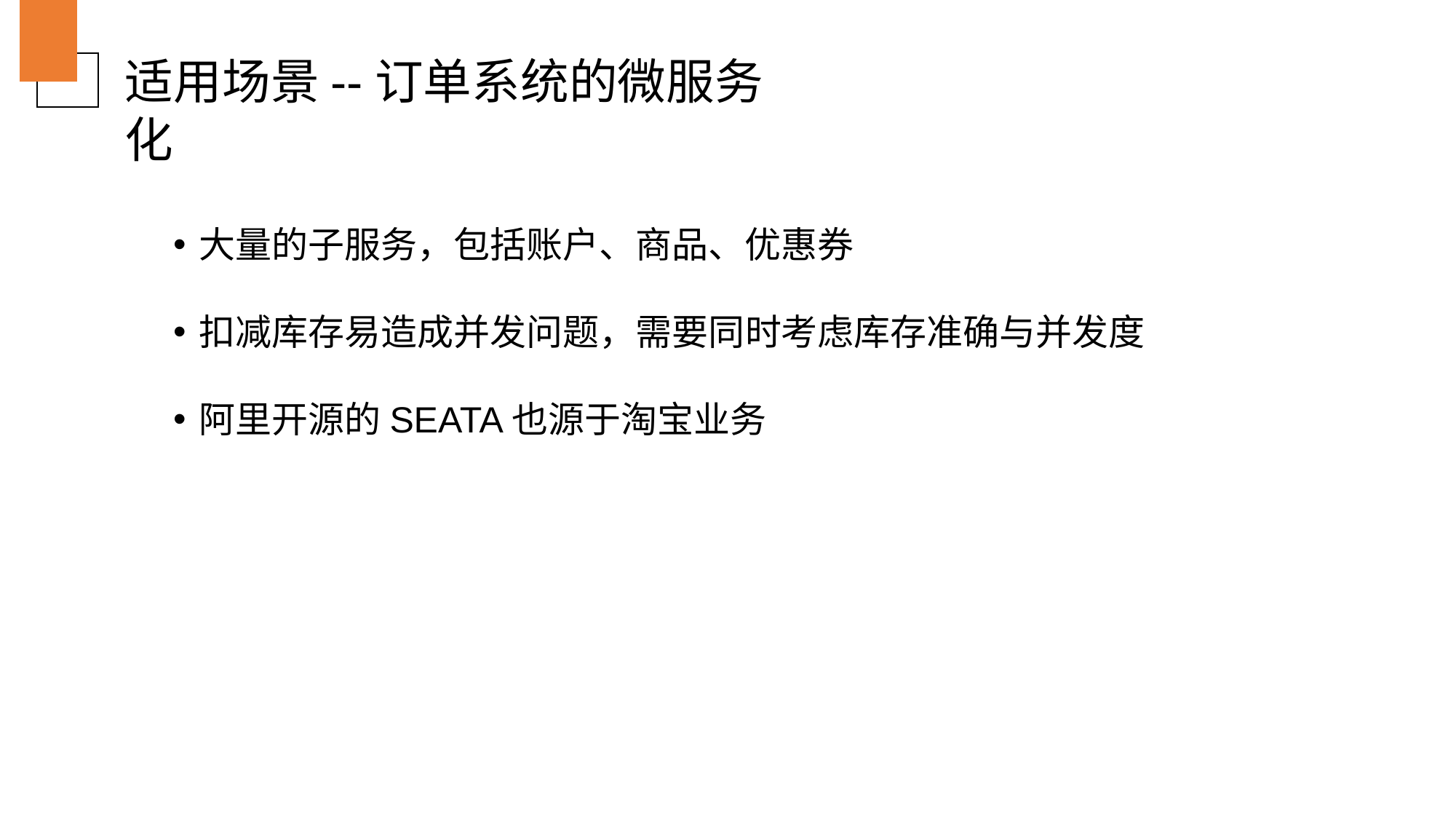

适用场景--订单系统的微服务化

大量的子服务，包括账户、商品、优惠券
扣减库存易造成并发问题，需要同时考虑库存准确与并发度
阿里开源的SEATA也源于淘宝业务